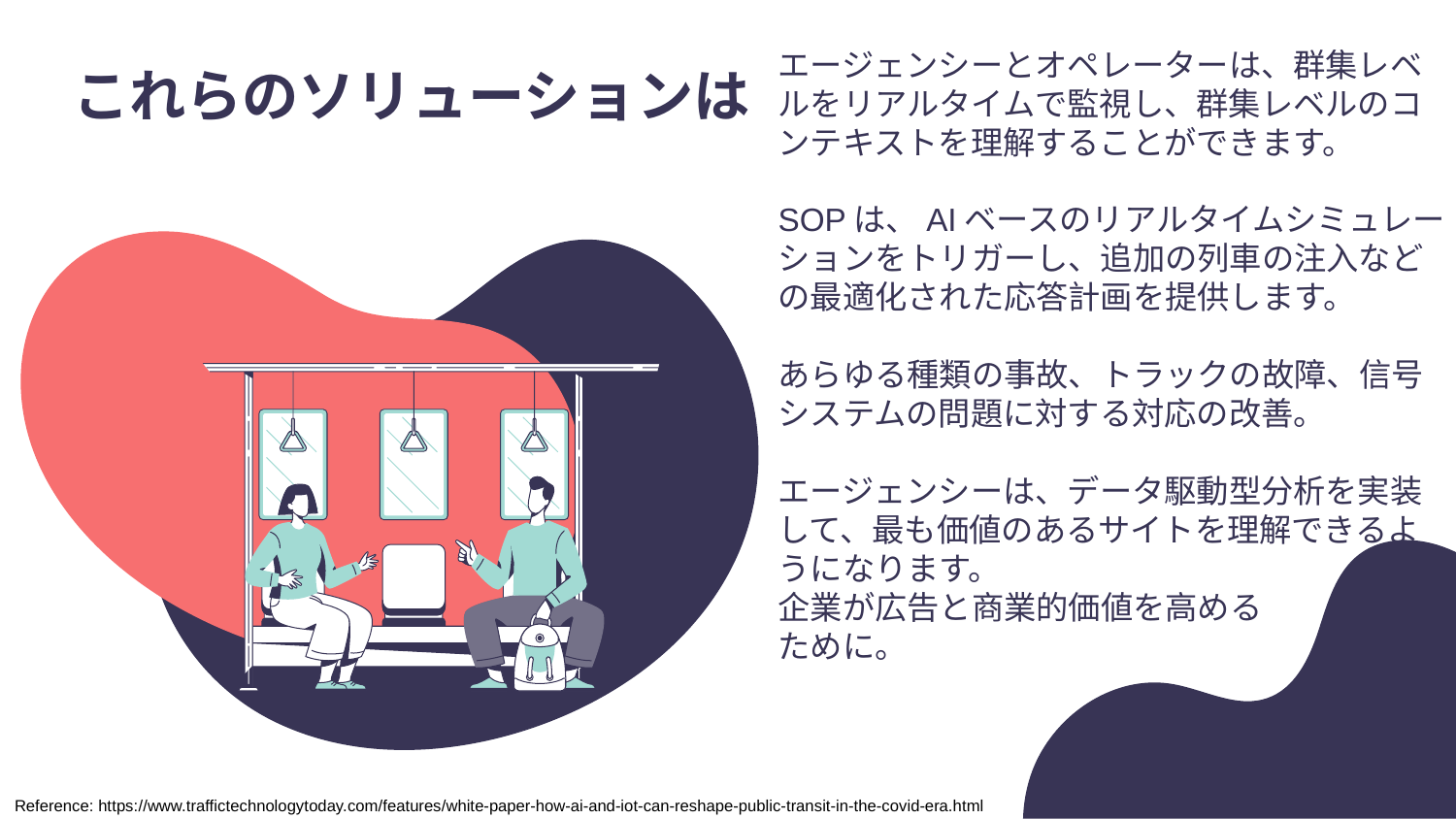

エージェンシーとオペレーターは、群集レベルをリアルタイムで監視し、群集レベルのコンテキストを理解することができます。

SOPは、AIベースのリアルタイムシミュレーションをトリガーし、追加の列車の注入などの最適化された応答計画を提供します。

あらゆる種類の事故、トラックの故障、信号システムの問題に対する対応の改善。

エージェンシーは、データ駆動型分析を実装して、最も価値のあるサイトを理解できるようになります。
企業が広告と商業的価値を高める
ために。

# これらのソリューションは

Reference: https://www.traffictechnologytoday.com/features/white-paper-how-ai-and-iot-can-reshape-public-transit-in-the-covid-era.html